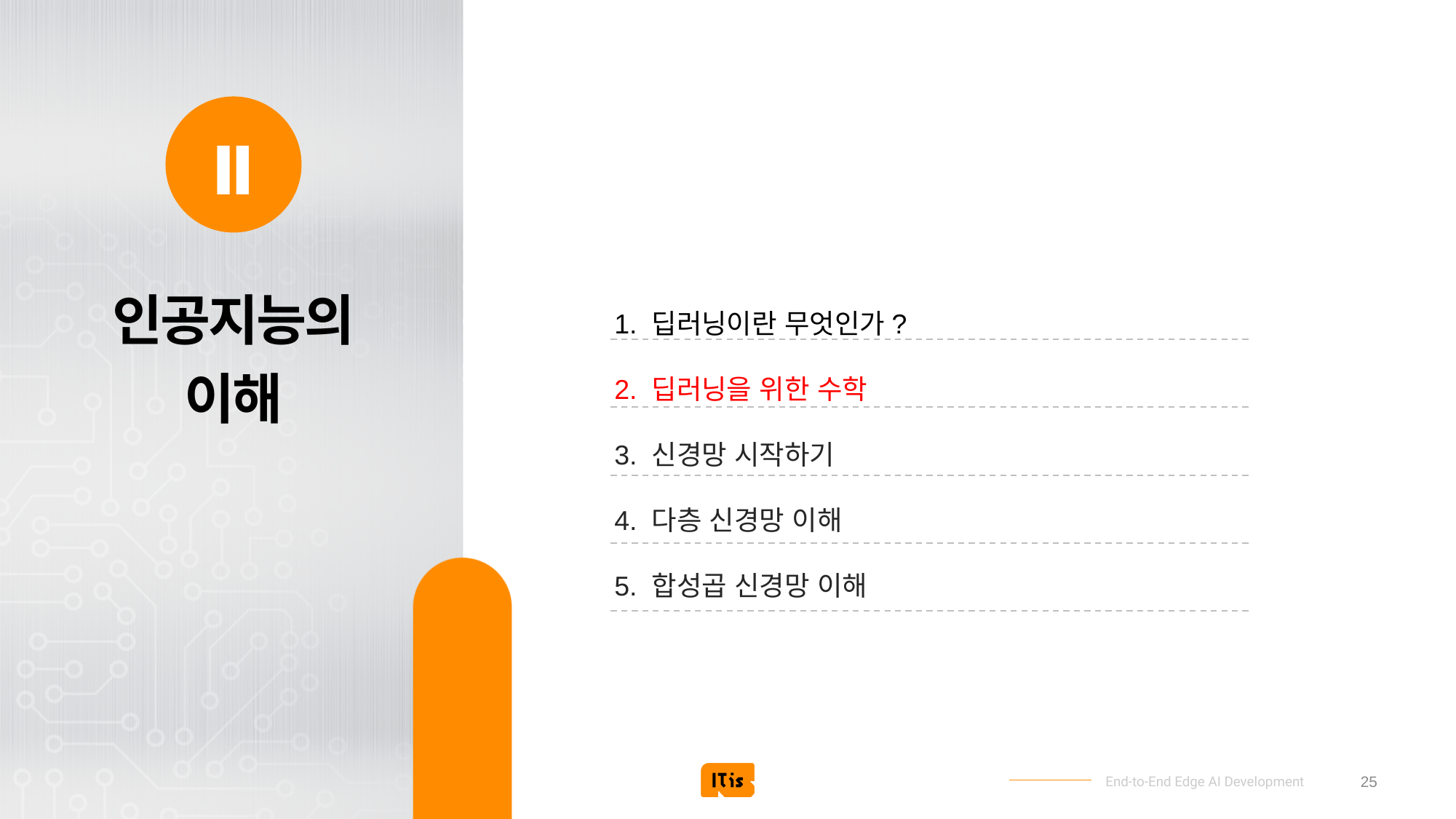

Ⅱ
# 인공지능의 이해
딥러닝이란 무엇인가?
딥러닝을 위한 수학
신경망 시작하기
다층 신경망 이해
합성곱 신경망 이해
25